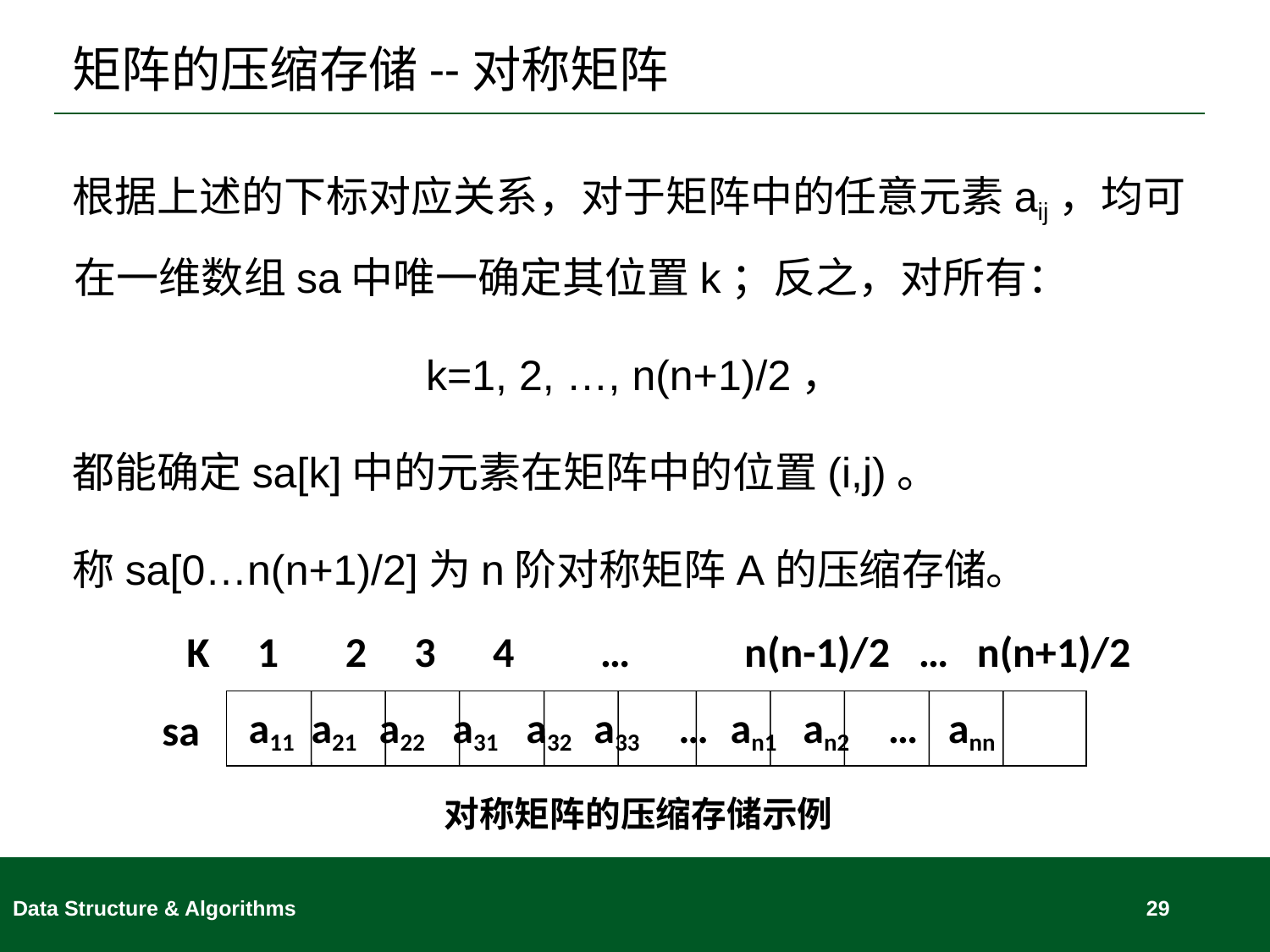

# 矩阵的压缩存储--对称矩阵
根据上述的下标对应关系，对于矩阵中的任意元素aij，均可在一维数组sa中唯一确定其位置k；反之，对所有：
k=1, 2, …, n(n+1)/2，
都能确定sa[k]中的元素在矩阵中的位置(i,j)。
称sa[0…n(n+1)/2]为n阶对称矩阵A的压缩存储。

K     1       2     3      4         …            n(n-1)/2   …   n(n+1)/2
 a11   a21    a22     a31     a32    a33       …    an1    an2       …    ann

sa
对称矩阵的压缩存储示例
Data Structure & Algorithms
29